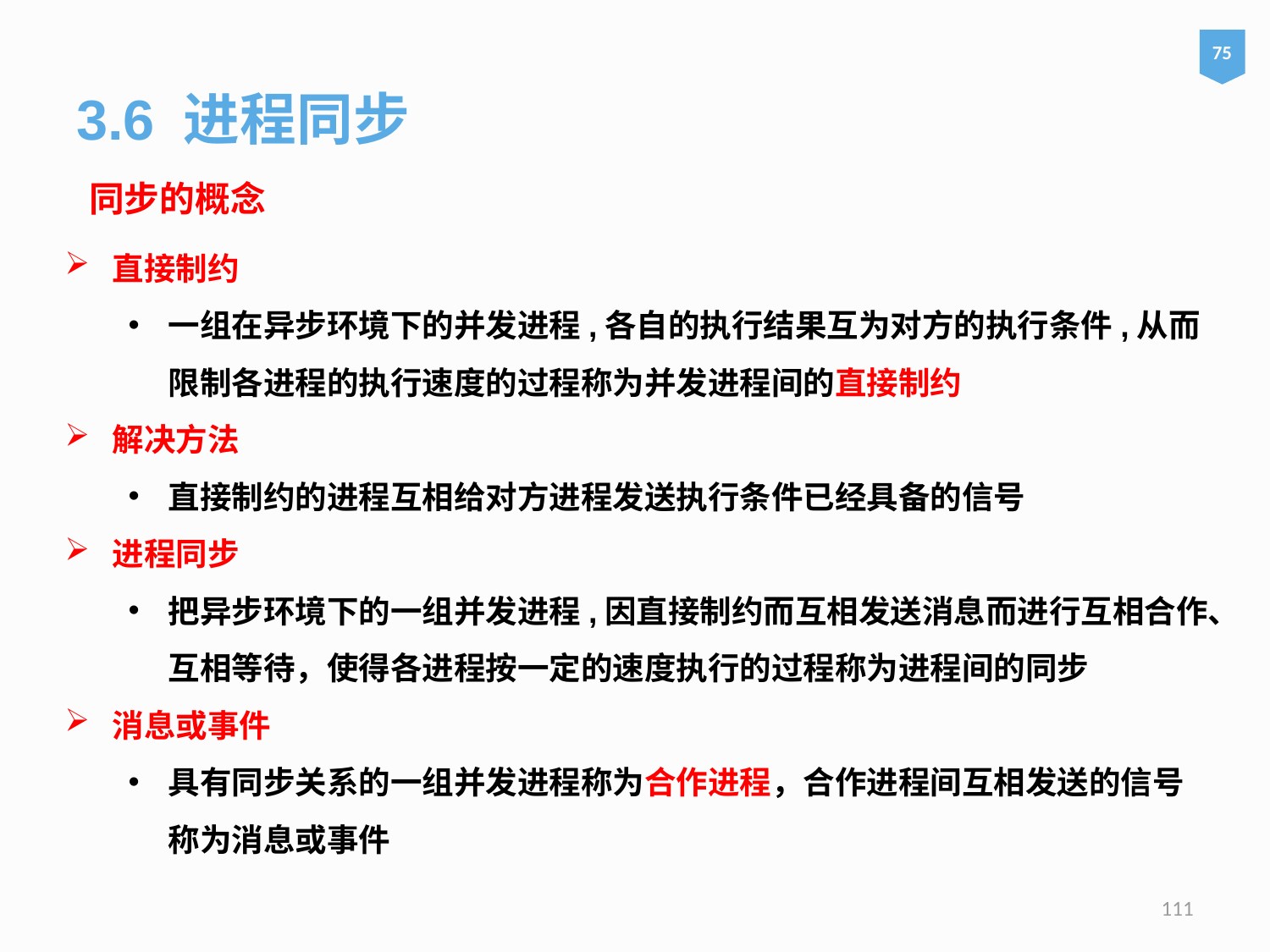

75
3.6 进程同步
同步的概念

直接制约
一组在异步环境下的并发进程,各自的执行结果互为对方的执行条件,从而限制各进程的执行速度的过程称为并发进程间的直接制约
解决方法
直接制约的进程互相给对方进程发送执行条件已经具备的信号
进程同步
把异步环境下的一组并发进程,因直接制约而互相发送消息而进行互相合作、互相等待，使得各进程按一定的速度执行的过程称为进程间的同步
消息或事件
具有同步关系的一组并发进程称为合作进程，合作进程间互相发送的信号称为消息或事件

111